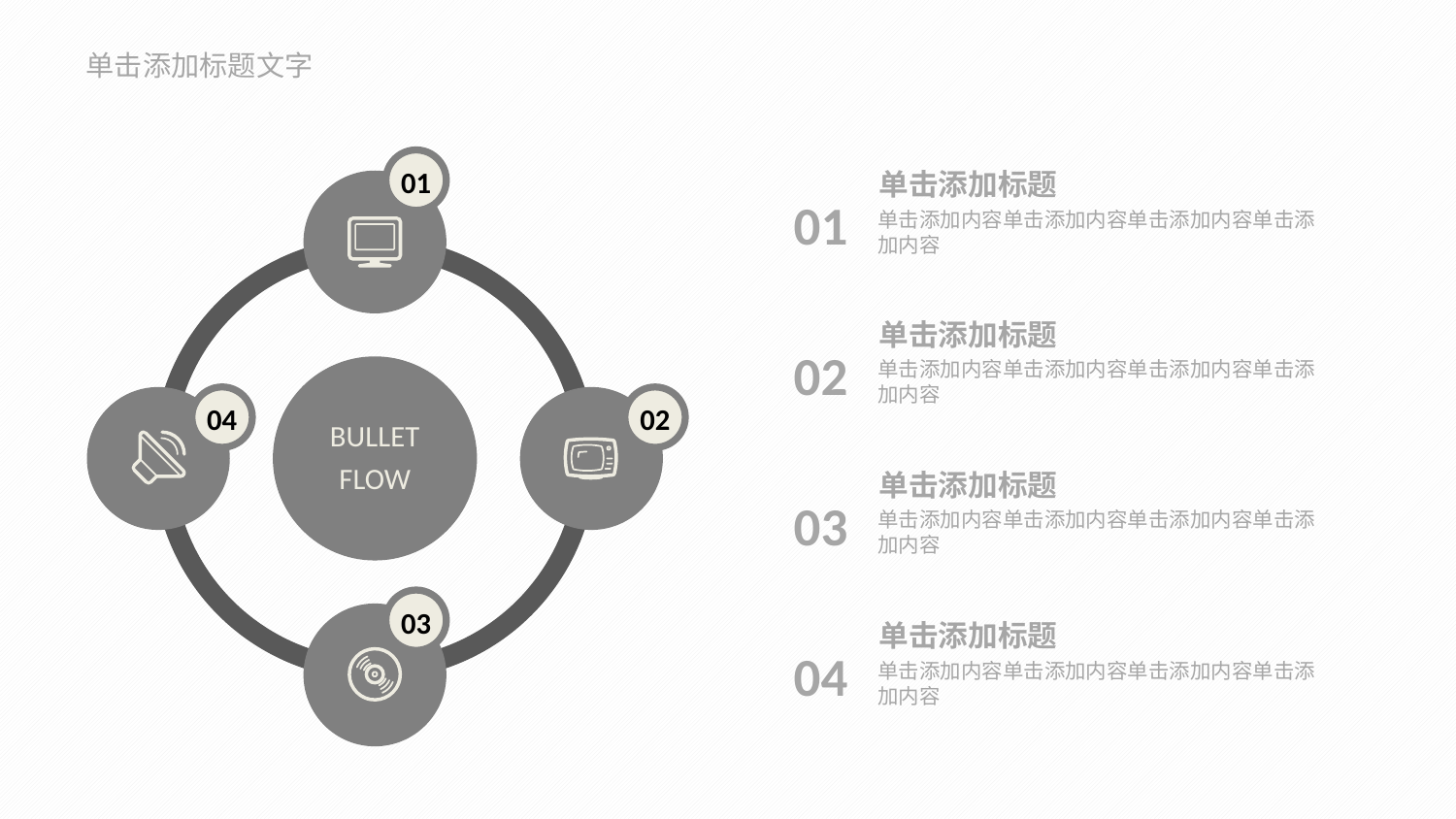

单击添加标题文字

01

BULLET
FLOW

04
02

03

单击添加标题
单击添加内容单击添加内容单击添加内容单击添加内容
01
单击添加标题
单击添加内容单击添加内容单击添加内容单击添加内容
02
单击添加标题
单击添加内容单击添加内容单击添加内容单击添加内容
03
单击添加标题
单击添加内容单击添加内容单击添加内容单击添加内容
04